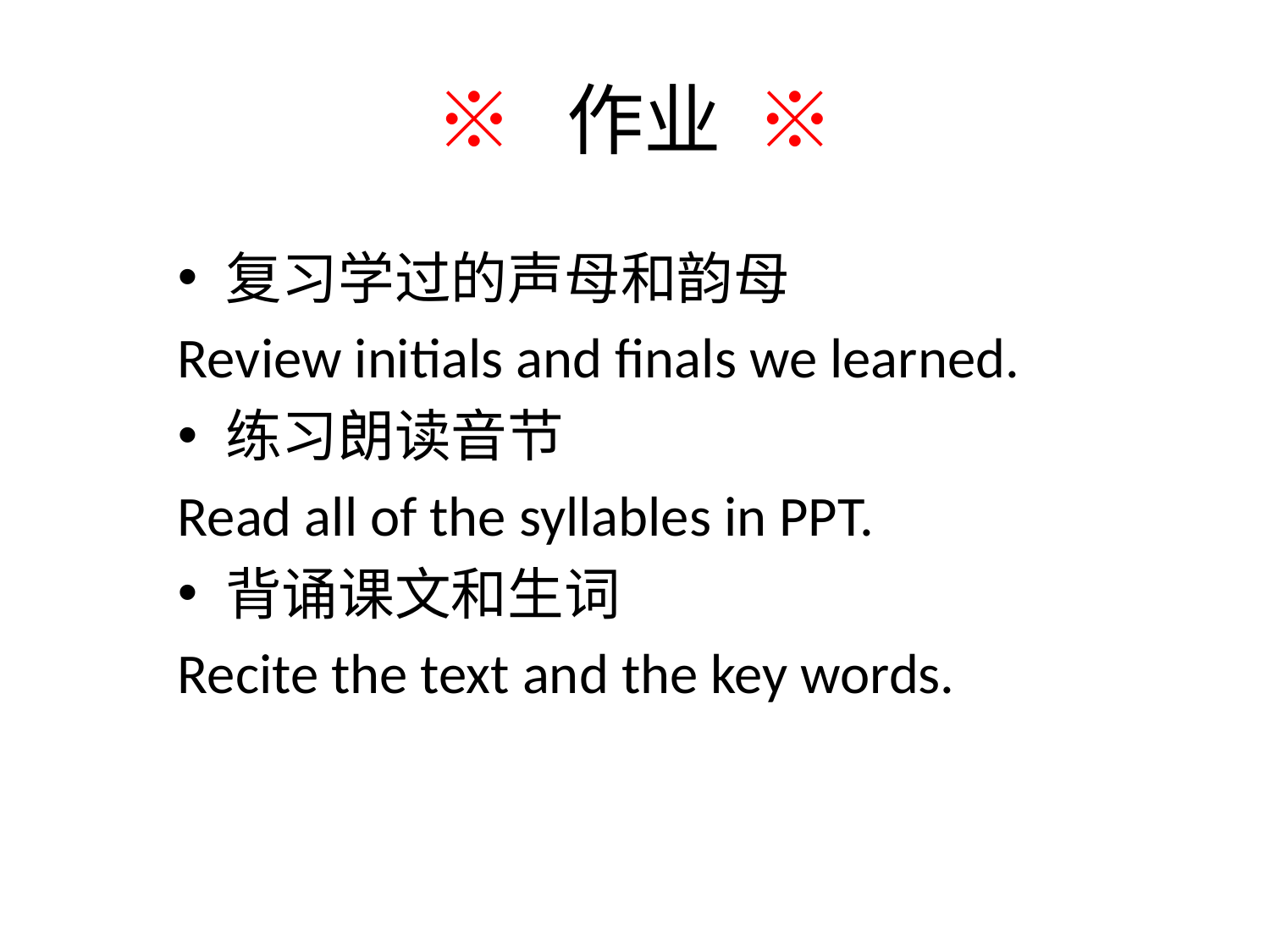

# ※  作业  ※
复习学过的声母和韵母
Review initials and finals we learned.
练习朗读音节
Read all of the syllables in PPT.
背诵课文和生词
Recite the text and the key words.